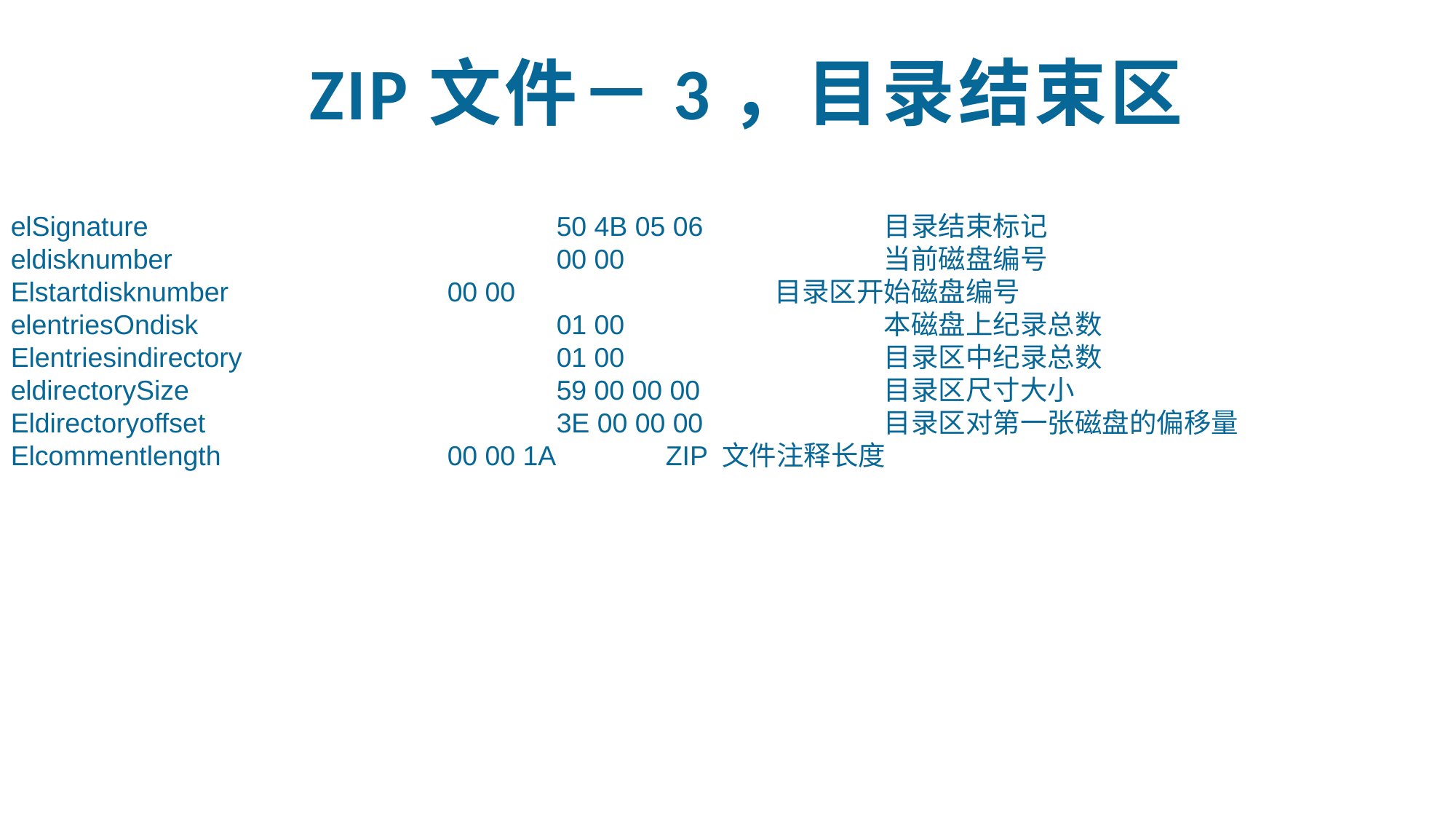

Zip文件－3，目录结束区
elSignature				50 4B 05 06		目录结束标记
eldisknumber				00 00			当前磁盘编号
Elstartdisknumber			00 00			目录区开始磁盘编号
elentriesOndisk				01 00			本磁盘上纪录总数
Elentriesindirectory			01 00			目录区中纪录总数
eldirectorySize				59 00 00 00		目录区尺寸大小
Eldirectoryoffset				3E 00 00 00		目录区对第一张磁盘的偏移量
Elcommentlength			00 00 1A		ZIP 文件注释长度